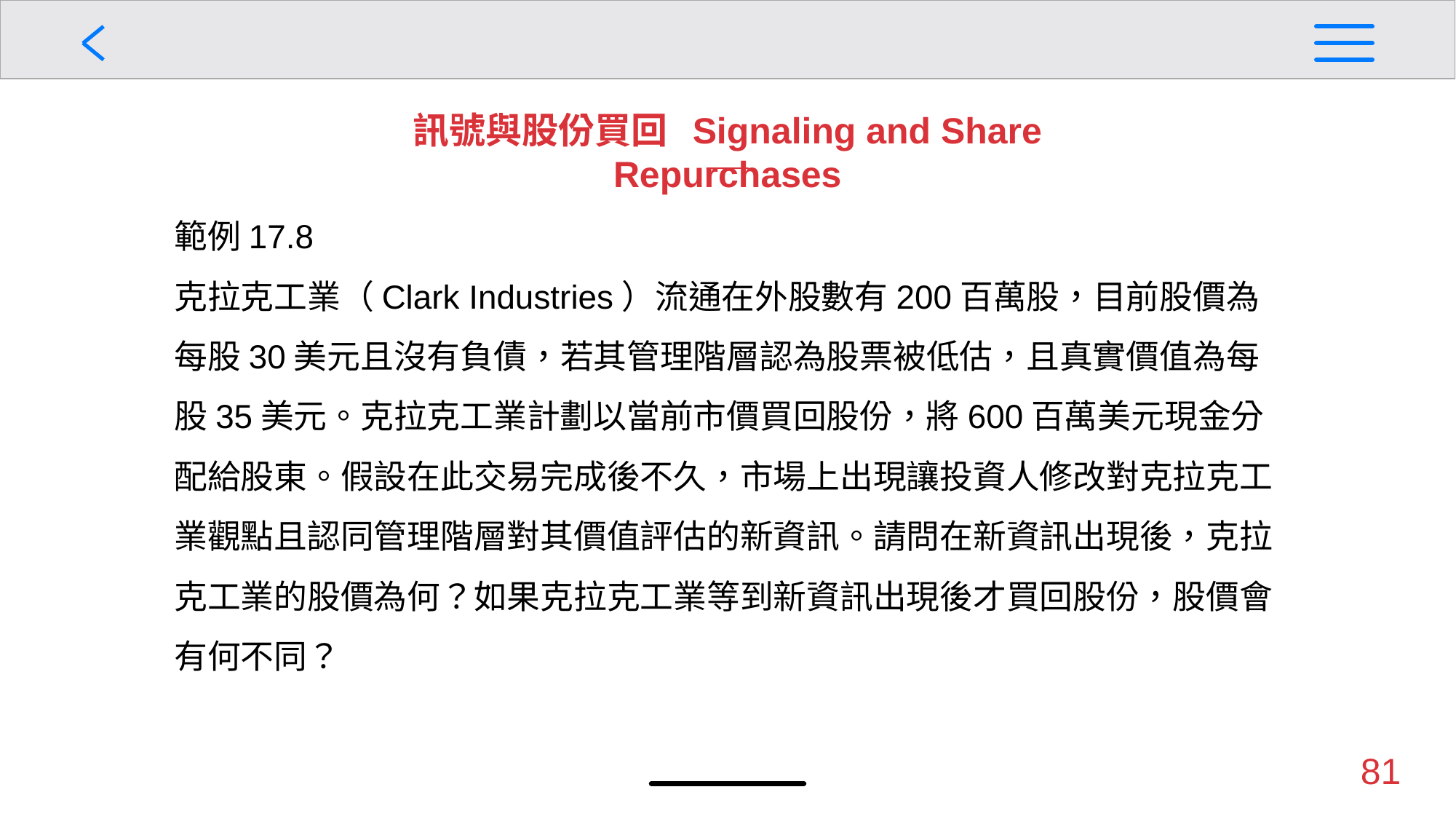

訊號與股份買回  Signaling and Share Repurchases
範例17.8
克拉克工業（Clark Industries）流通在外股數有200百萬股，目前股價為每股30美元且沒有負債，若其管理階層認為股票被低估，且真實價值為每股35美元。克拉克工業計劃以當前市價買回股份，將600百萬美元現金分配給股東。假設在此交易完成後不久，市場上出現讓投資人修改對克拉克工業觀點且認同管理階層對其價值評估的新資訊。請問在新資訊出現後，克拉克工業的股價為何？如果克拉克工業等到新資訊出現後才買回股份，股價會有何不同？
81